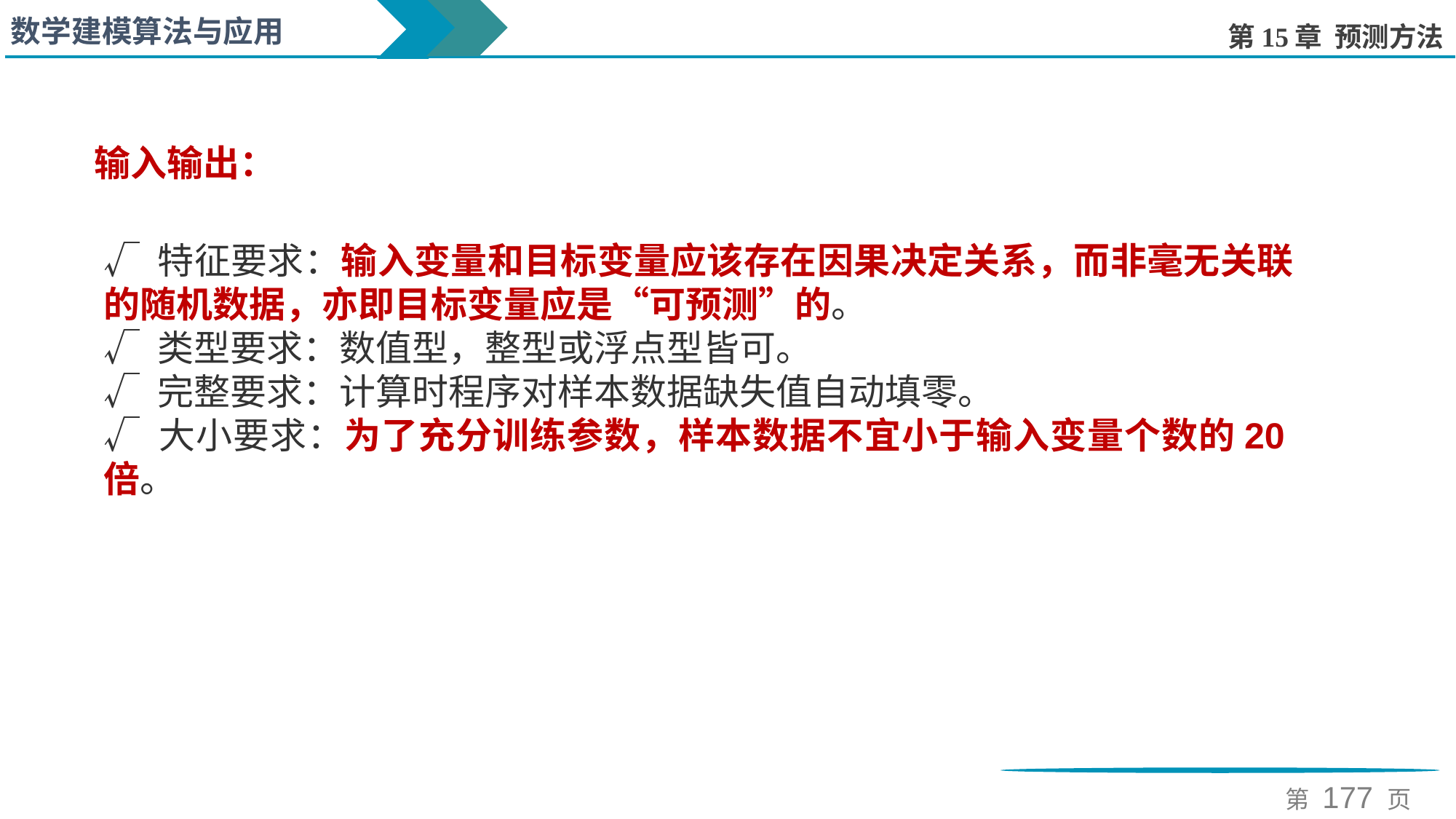

输入输出：
输入输出
√ 特征要求：输入变量和目标变量应该存在因果决定关系，而非毫无关联的随机数据，亦即目标变量应是“可预测”的。
√ 类型要求：数值型，整型或浮点型皆可。
√ 完整要求：计算时程序对样本数据缺失值自动填零。
√ 大小要求：为了充分训练参数，样本数据不宜小于输入变量个数的20倍。